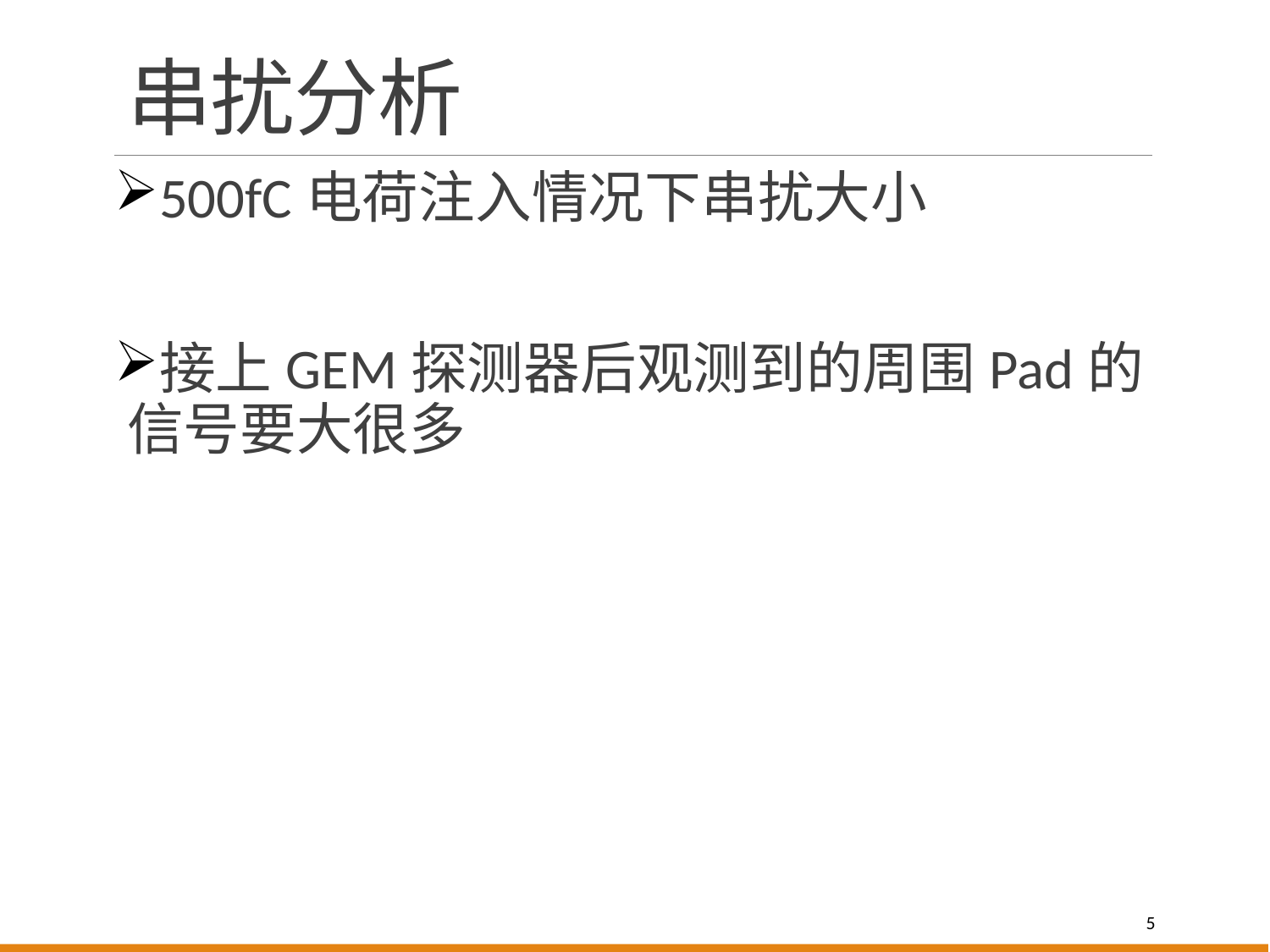

# 串扰分析
500fC电荷注入情况下串扰大小

接上GEM探测器后观测到的周围Pad的信号要大很多
5